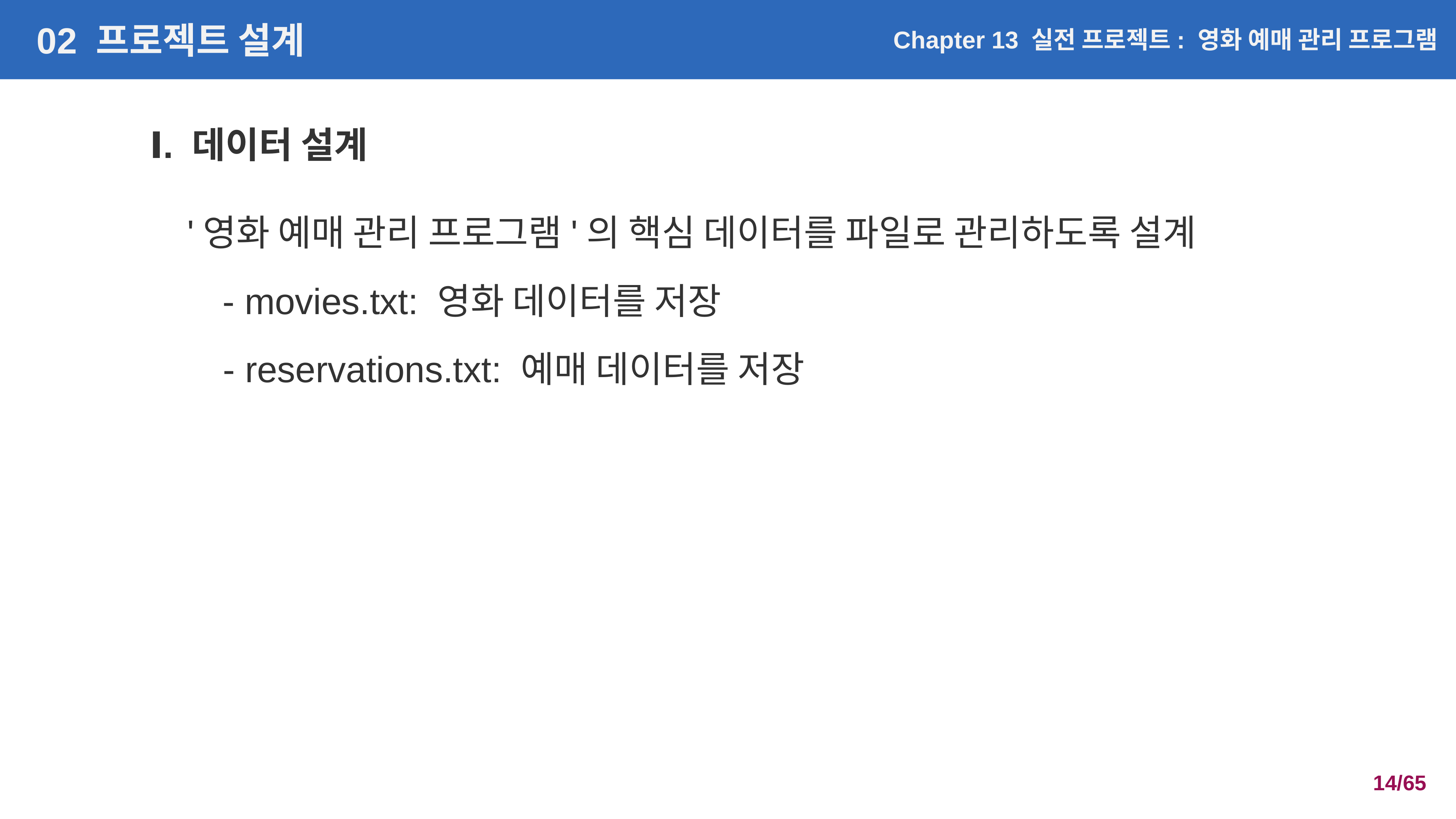

PAGE_TITLE
CHAPTER

NAVBAR
02 프로젝트 설계
Chapter 13 실전 프로젝트: 영화 예매 관리 프로그램
C_TITLE
Ⅰ. 데이터 설계
LIST_1
'영화 예매 관리 프로그램'의 핵심 데이터를 파일로 관리하도록 설계
LIST_2
- movies.txt: 영화 데이터를 저장
- reservations.txt: 예매 데이터를 저장
C_TITLE
LIST